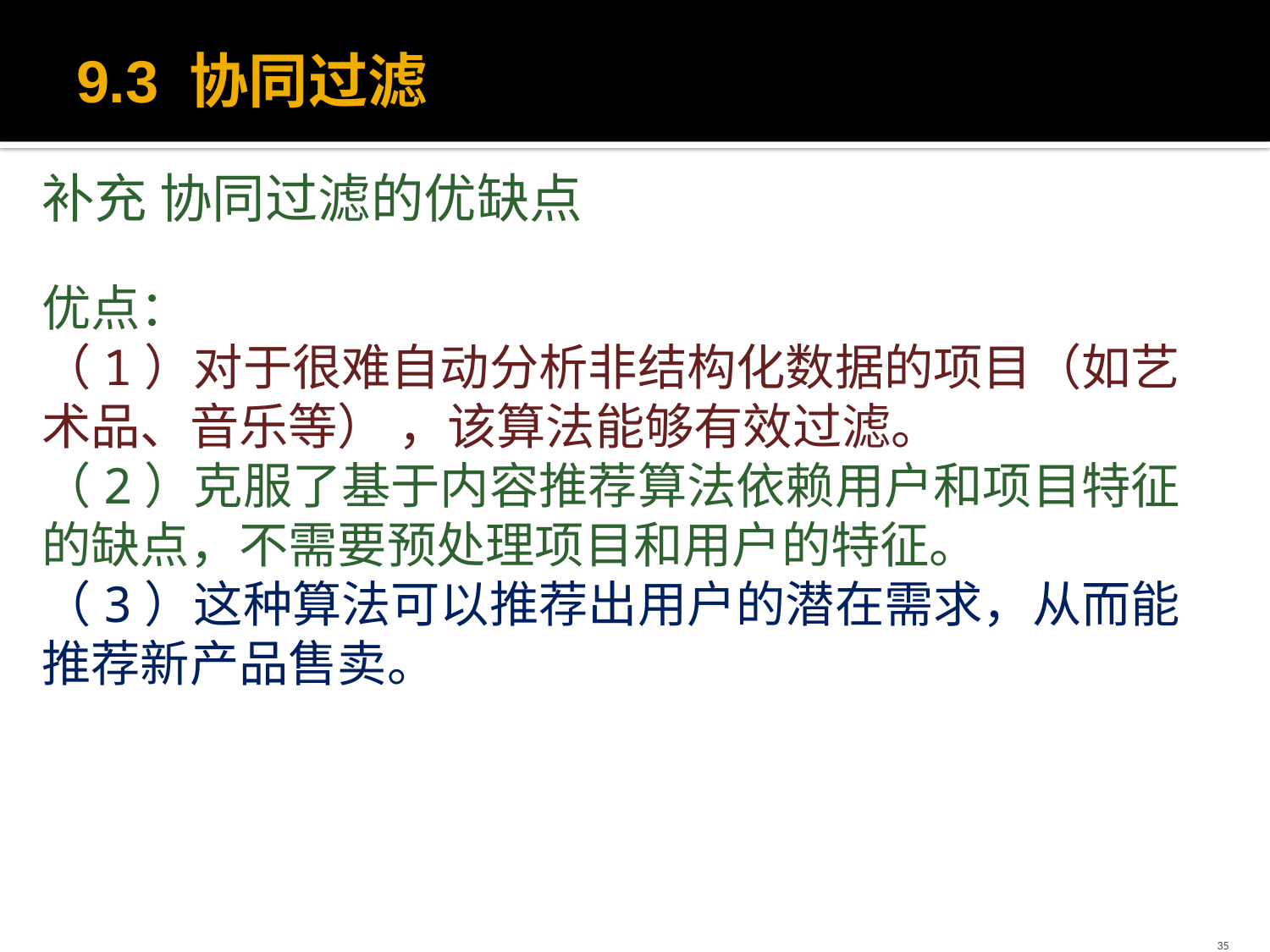

# 9.3 协同过滤
补充 协同过滤的优缺点

优点：
（1）对于很难自动分析非结构化数据的项目（如艺术品、音乐等） ，该算法能够有效过滤。
（2）克服了基于内容推荐算法依赖用户和项目特征的缺点，不需要预处理项目和用户的特征。
（3）这种算法可以推荐出用户的潜在需求，从而能推荐新产品售卖。

35